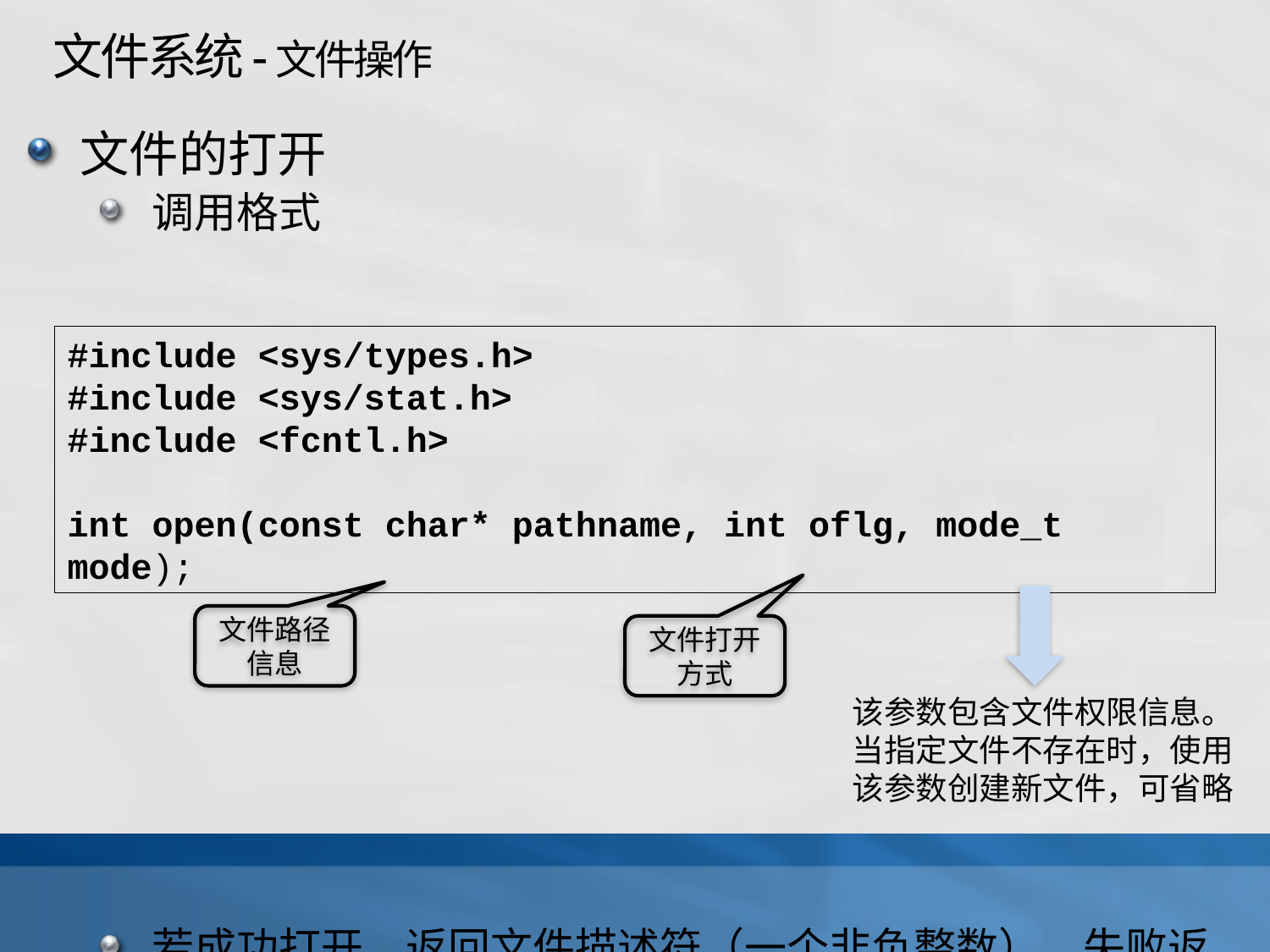

# 文件系统-文件操作
文件的打开
调用格式

若成功打开，返回文件描述符（一个非负整数），失败返回-1
#include <sys/types.h>
#include <sys/stat.h>
#include <fcntl.h>

int open(const char* pathname, int oflg, mode_t mode);

文件路径信息
文件打开方式
该参数包含文件权限信息。当指定文件不存在时，使用该参数创建新文件，可省略